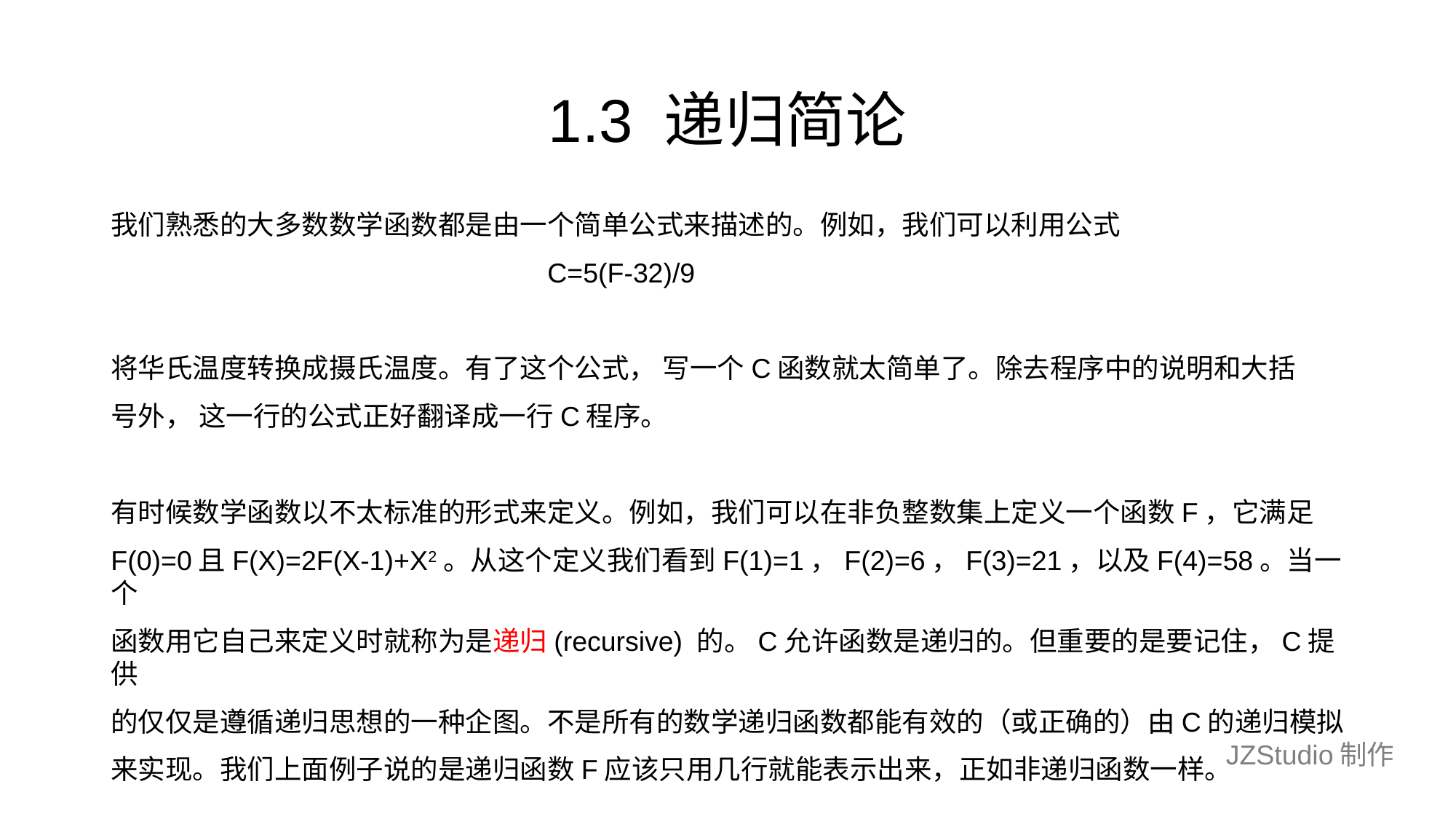

# 1.3 递归简论
我们熟悉的大多数数学函数都是由一个简单公式来描述的。例如，我们可以利用公式
				C=5(F-32)/9

将华氏温度转换成摄氏温度。有了这个公式， 写一个C函数就太简单了。除去程序中的说明和大括
号外， 这一行的公式正好翻译成一行C程序。

有时候数学函数以不太标准的形式来定义。例如，我们可以在非负整数集上定义一个函数F，它满足
F(0)=0且F(X)=2F(X-1)+X2。从这个定义我们看到F(1)=1，F(2)=6，F(3)=21，以及F(4)=58。当一个
函数用它自己来定义时就称为是递归(recursive) 的。C允许函数是递归的。但重要的是要记住，C提供
的仅仅是遵循递归思想的一种企图。不是所有的数学递归函数都能有效的（或正确的）由C的递归模拟
来实现。我们上面例子说的是递归函数F应该只用几行就能表示出来，正如非递归函数一样。